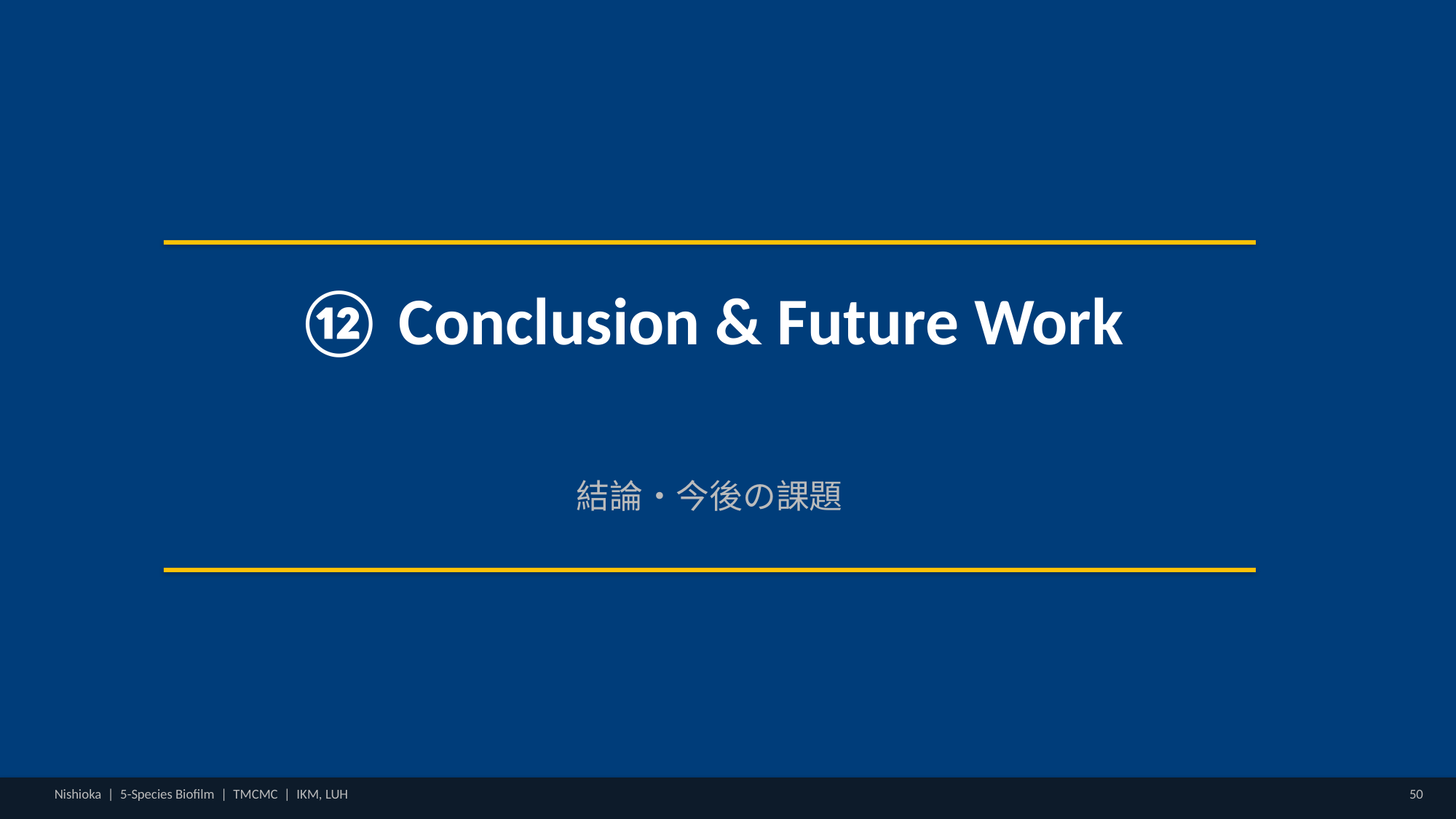

⑫ Conclusion & Future Work
結論・今後の課題

Nishioka  |  5-Species Biofilm  |  TMCMC  |  IKM, LUH
50